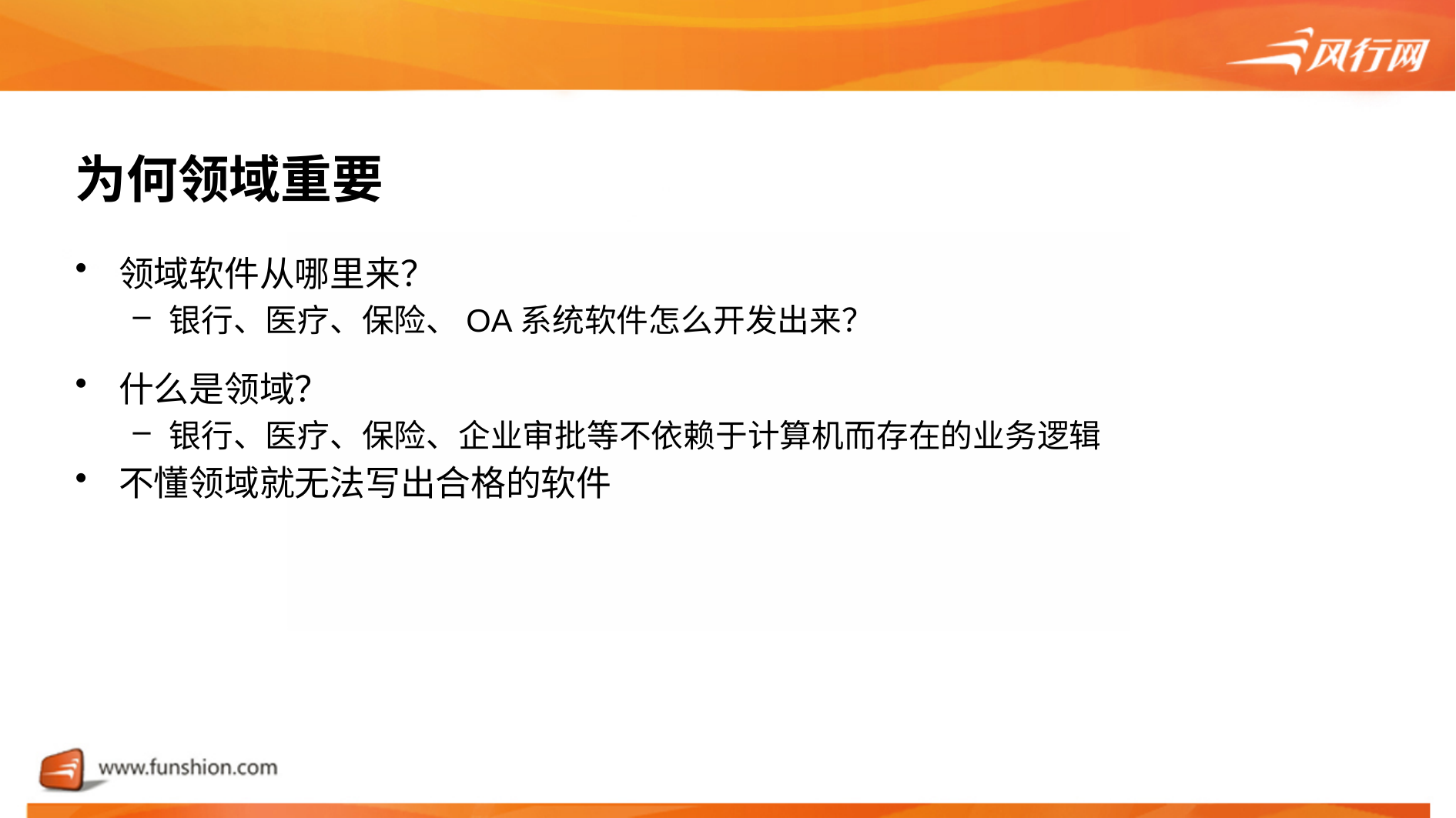

# 为何领域重要
领域软件从哪里来？
银行、医疗、保险、OA系统软件怎么开发出来？
什么是领域？
银行、医疗、保险、企业审批等不依赖于计算机而存在的业务逻辑
不懂领域就无法写出合格的软件